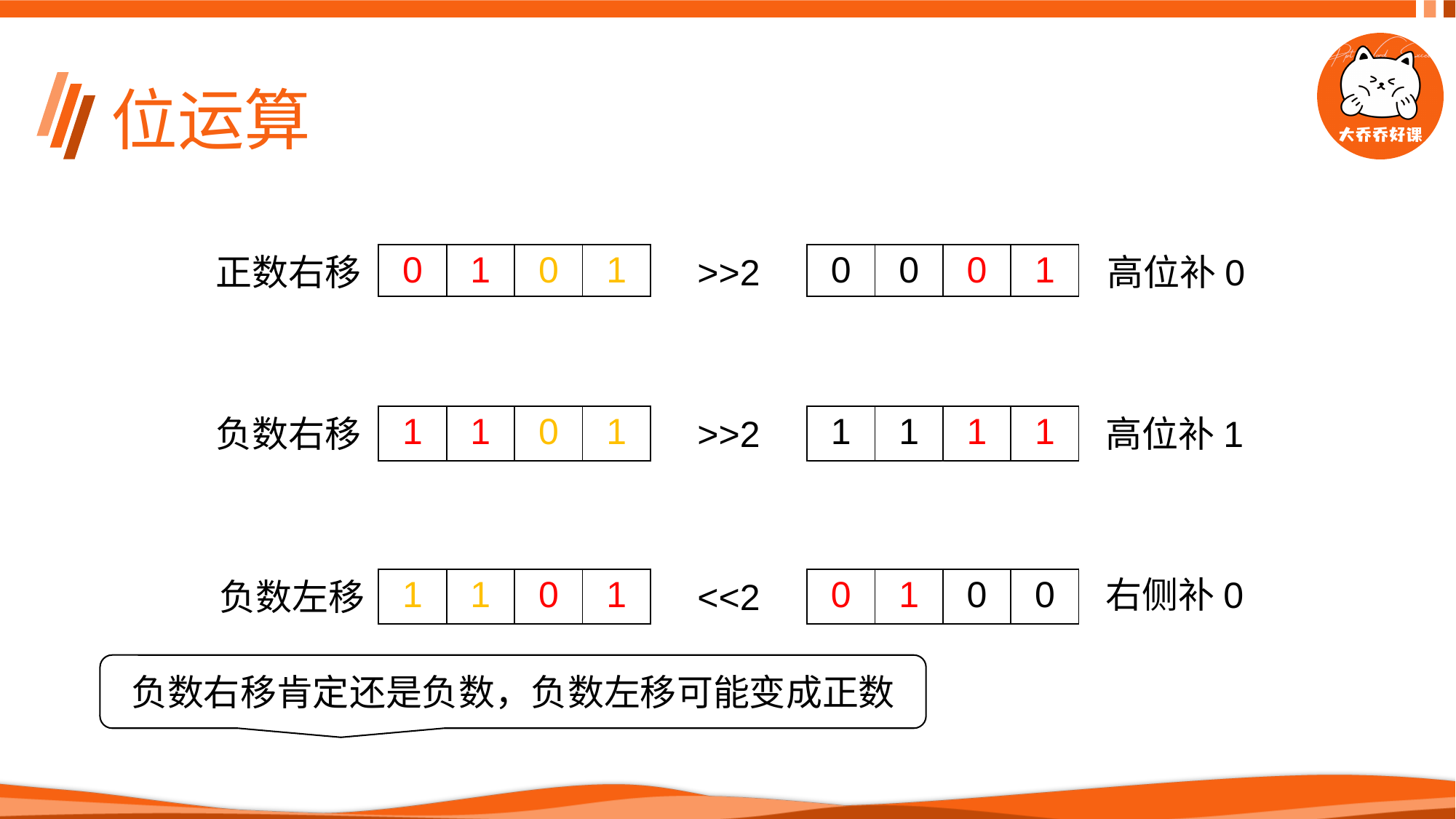

# 位运算
高位补0
正数右移
>>2
| 0 | 1 | 0 | 1 |
| --- | --- | --- | --- |
| 0 | 0 | 0 | 1 |
| --- | --- | --- | --- |

高位补1
负数右移
>>2
| 1 | 1 | 0 | 1 |
| --- | --- | --- | --- |
| 1 | 1 | 1 | 1 |
| --- | --- | --- | --- |

右侧补0
负数左移
<<2
| 1 | 1 | 0 | 1 |
| --- | --- | --- | --- |
| 0 | 1 | 0 | 0 |
| --- | --- | --- | --- |

负数右移肯定还是负数，负数左移可能变成正数